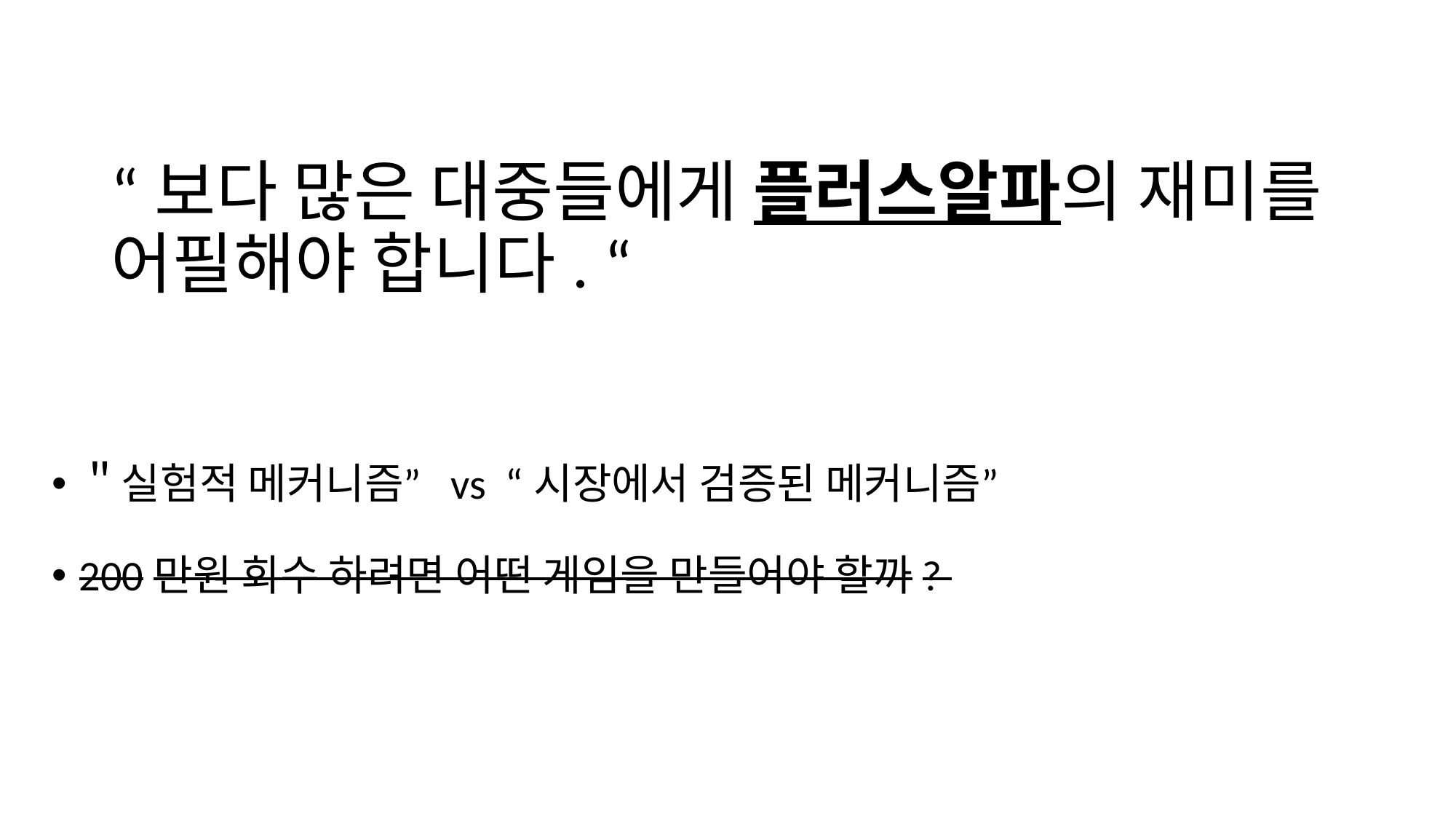

# “보다 많은 대중들에게 플러스알파의 재미를 어필해야 합니다. “
＂실험적 메커니즘”  vs  “시장에서 검증된 메커니즘”

200만원 회수 하려면 어떤 게임을 만들어야 할까?